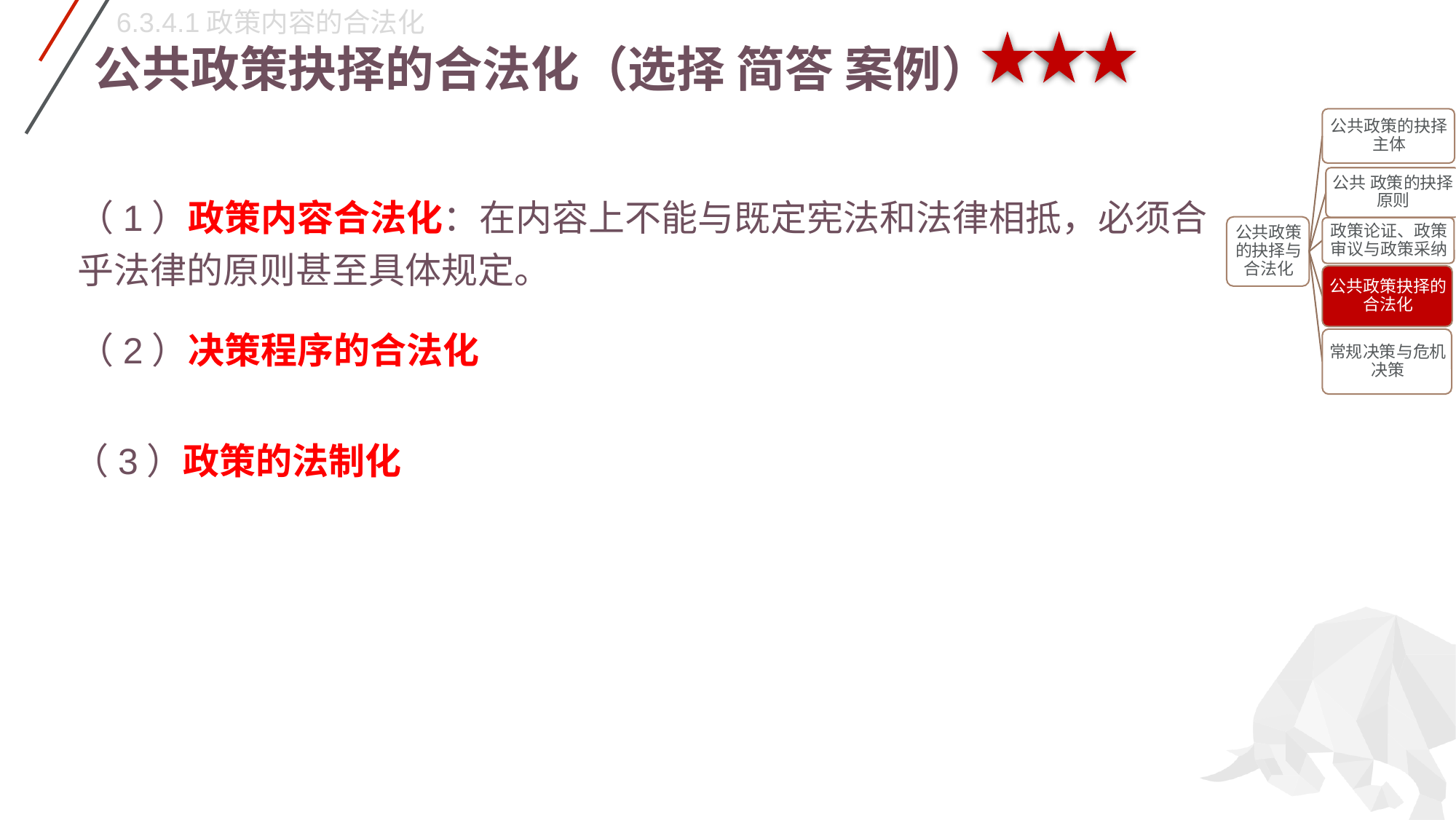

6.3.4.1政策内容的合法化
# 公共政策抉择的合法化（选择 简答 案例）

公共政策的抉择与合法化

公共政策的抉择主体

公共 政策的抉择原则

政策论证、政策审议与政策采纳

公共政策抉择的合法化

常规决策与危机决策
（1）政策内容合法化：在内容上不能与既定宪法和法律相抵，必须合乎法律的原则甚至具体规定。
（2）决策程序的合法化

（3）政策的法制化